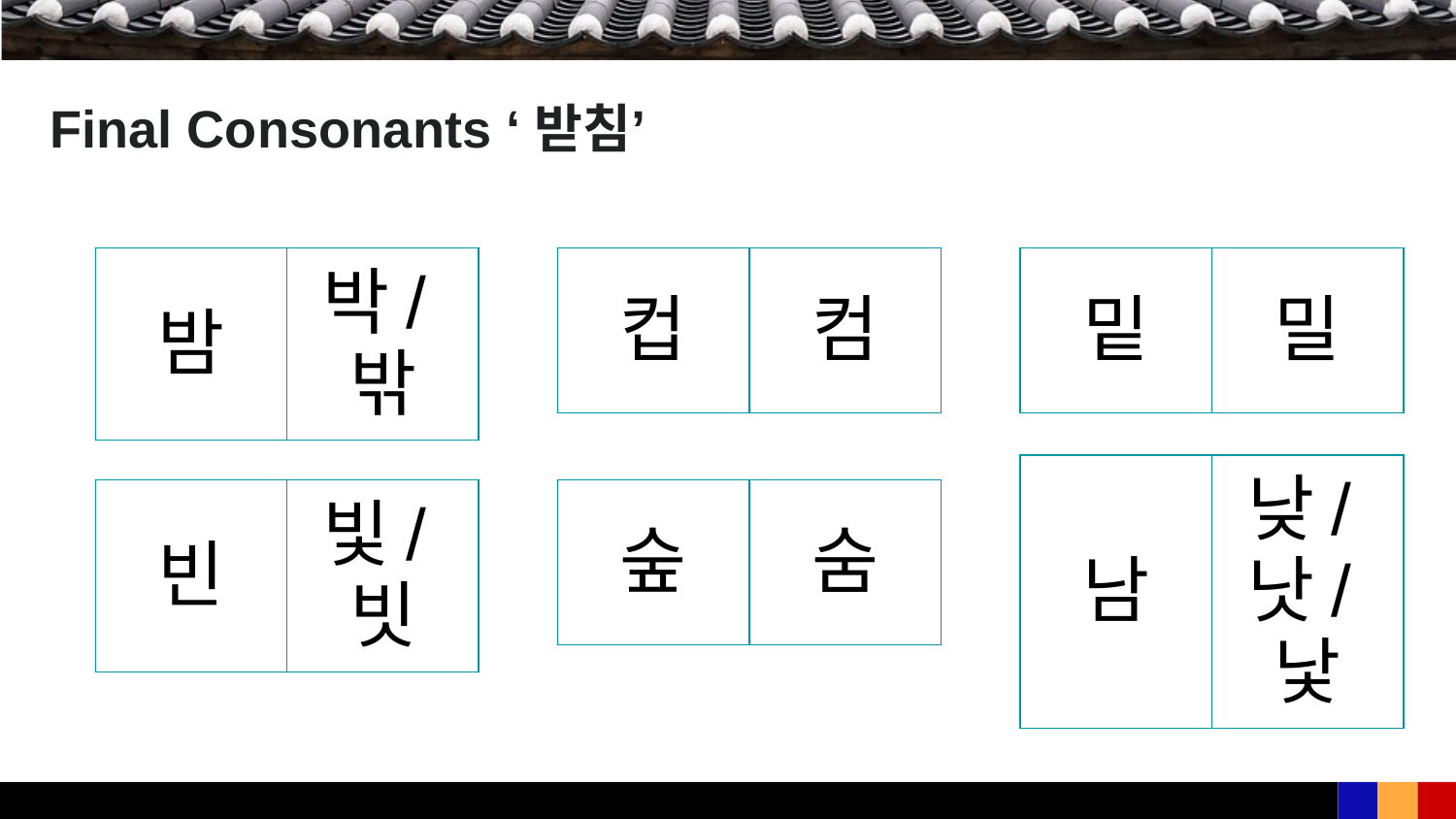

# Final Consonants ‘받침’
| 밤 | 박/밖 |
| --- | --- |
| 컵 | 컴 |
| --- | --- |
| 밑 | 밀 |
| --- | --- |
| 남 | 낮/낫/낯 |
| --- | --- |
| 빈 | 빛/빗 |
| --- | --- |
| 숲 | 숨 |
| --- | --- |